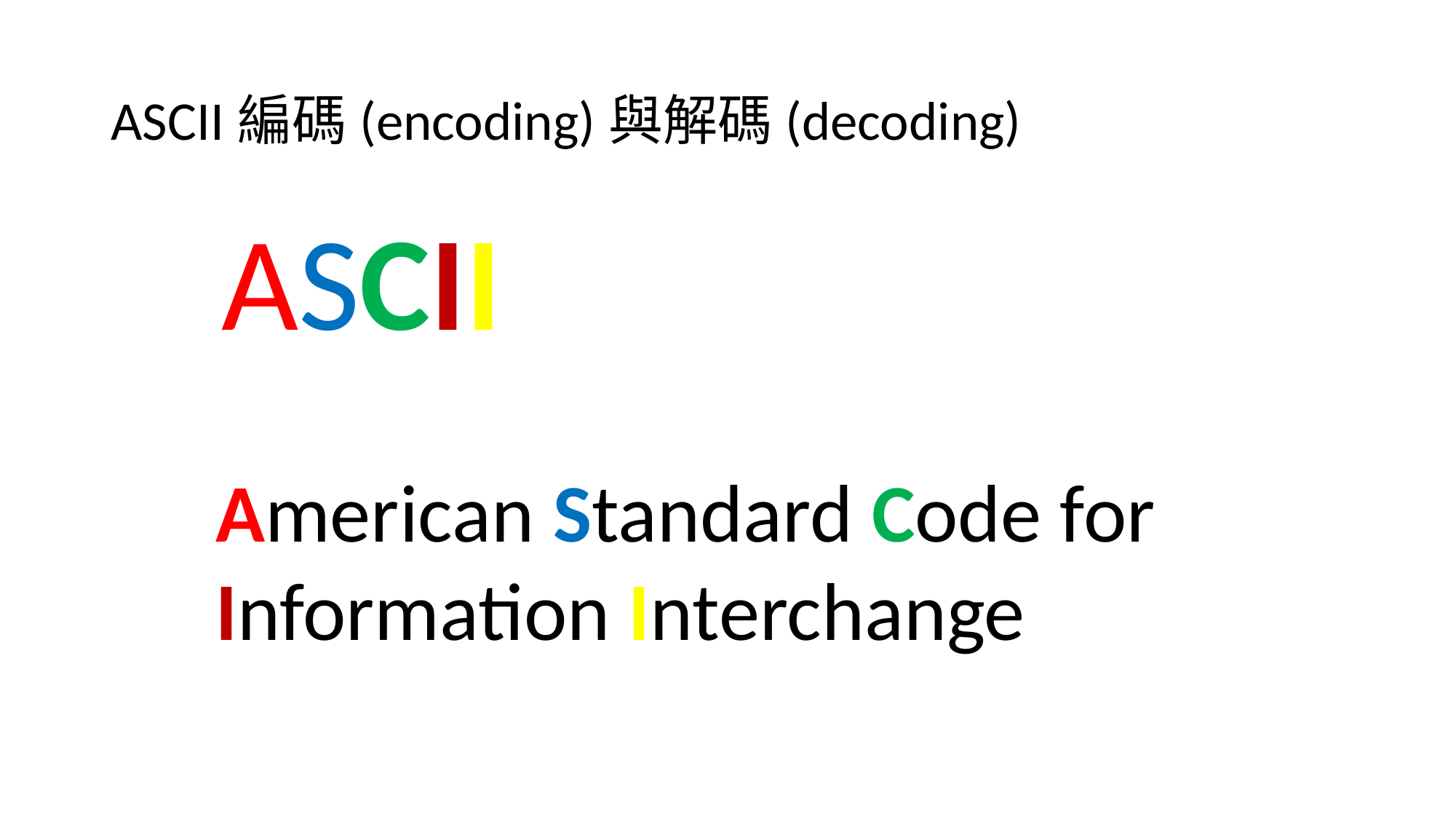

# ASCII編碼(encoding)與解碼(decoding)
ASCII
American Standard Code for Information Interchange